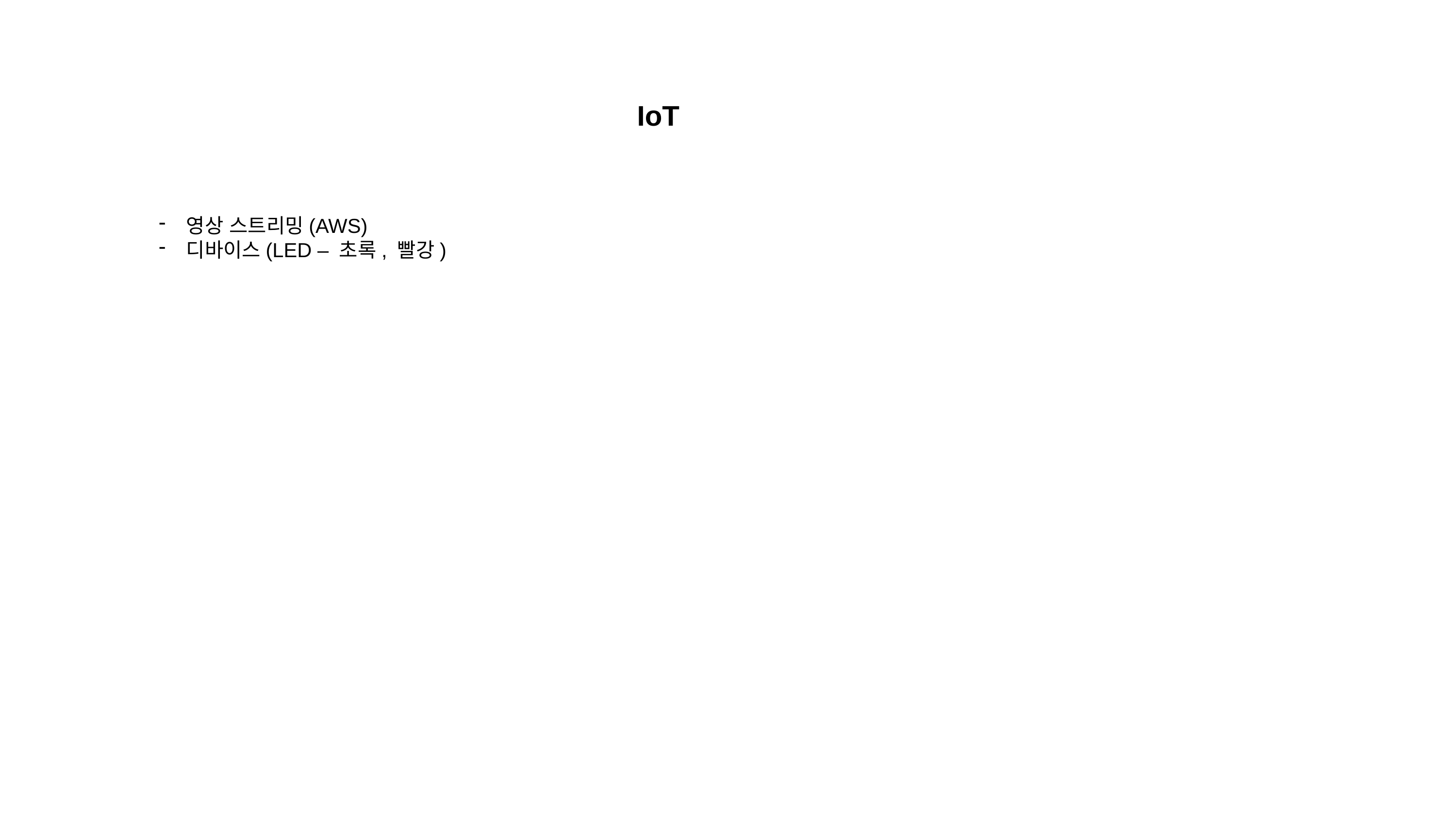

IoT
영상 스트리밍(AWS)
디바이스(LED – 초록, 빨강)